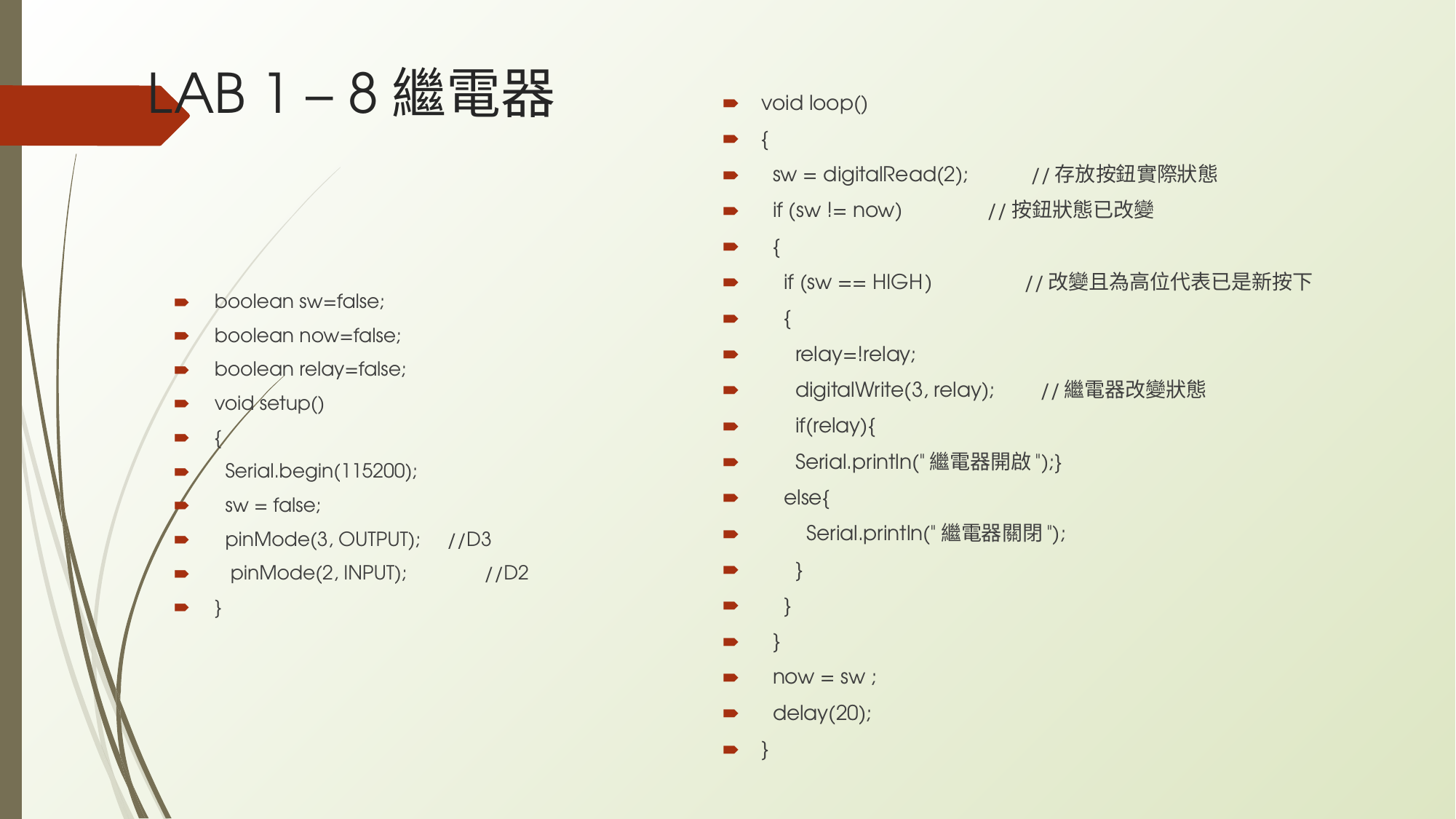

# LAB 1 – 8繼電器
void loop()
{
  sw = digitalRead(2);           //存放按鈕實際狀態
  if (sw != now)		           //按鈕狀態已改變
  {
    if (sw == HIGH	)		   //改變且為高位代表已是新按下
    {
      relay=!relay;
      digitalWrite(3, relay);        //繼電器改變狀態
      if(relay){
      Serial.println("繼電器開啟");}
    else{
        Serial.println("繼電器關閉");
      }
    }
  }
  now = sw ;
  delay(20);
}
boolean sw=false;
boolean now=false;
boolean relay=false;
void setup()
{
  Serial.begin(115200);
  sw = false;
  pinMode(3, OUTPUT);     //D3
   pinMode(2, INPUT);	       //D2
}